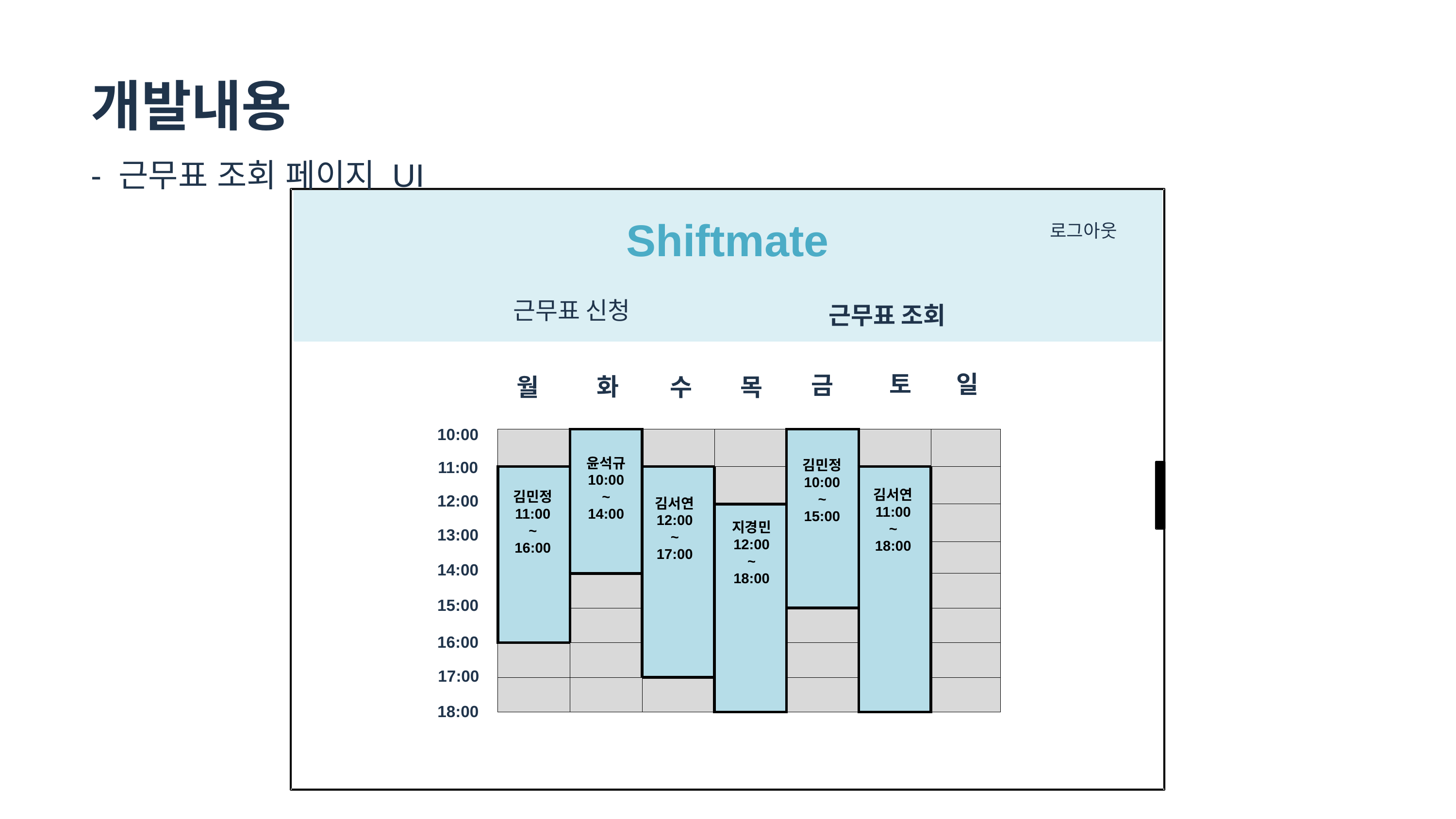

개발내용
- 근무표 조회 페이지 UI

로그아웃
Shiftmate
근무표 신청
근무표 조회
토
일
금
화
목
월
수
10:00
|  |  |  |  |  |  |  |
| --- | --- | --- | --- | --- | --- | --- |
|  |  |  |  |  |  |  |
|  |  |  |  |  |  |  |
|  |  |  |  |  |  |  |
|  |  |  |  |  |  |  |
|  |  |  |  |  |  |  |
|  |  |  |  |  |  |  |
|  |  |  |  |  |  |  |
11:00
윤석규
10:00
~
14:00
김민정
10:00
~
15:00

12:00
김서연
11:00
~
18:00
김민정
11:00
~
16:00
김서연
12:00
~
17:00
13:00
지경민
12:00
~
18:00
14:00
15:00
16:00
17:00
18:00